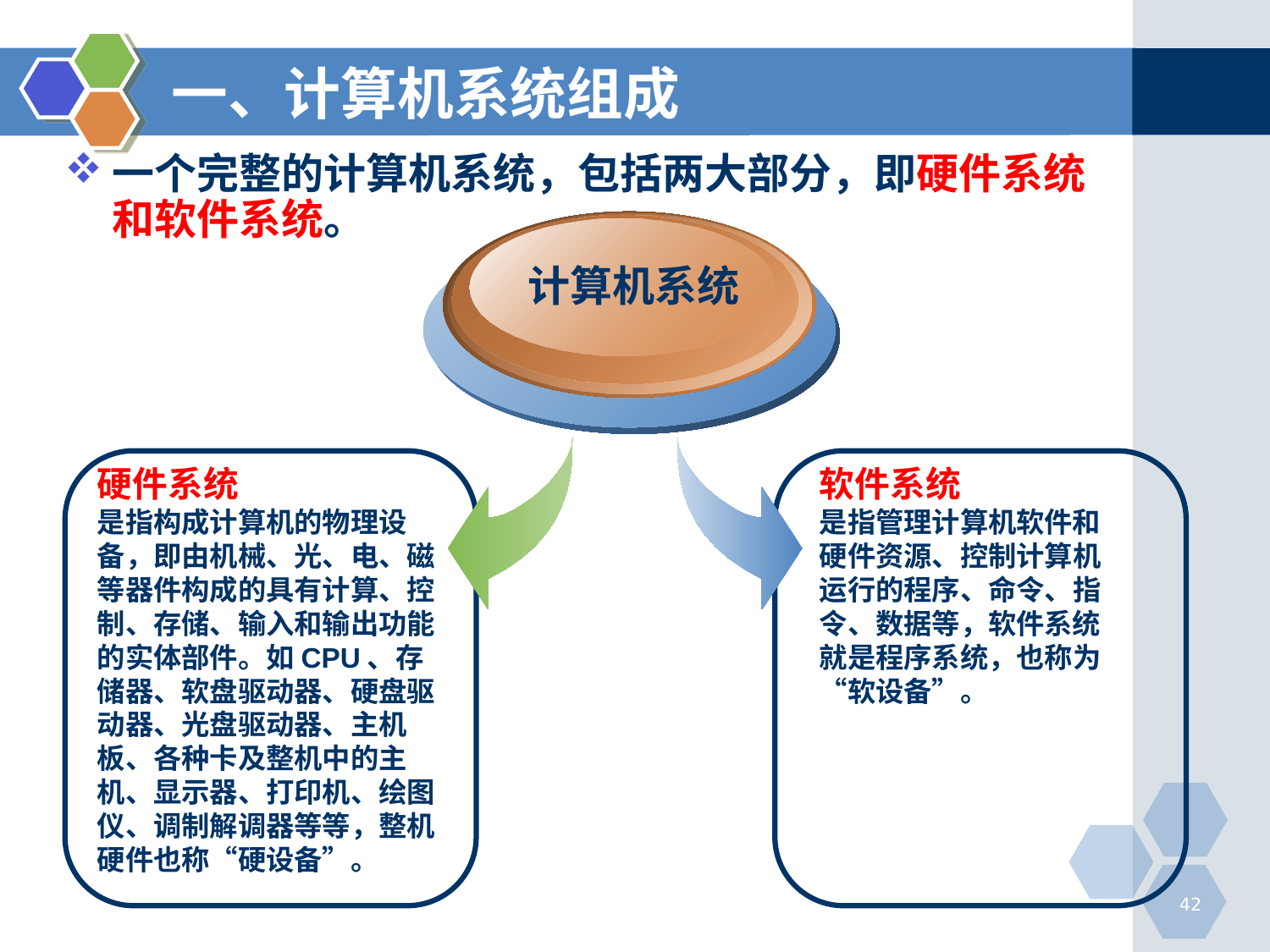

# 一、计算机系统组成
一个完整的计算机系统，包括两大部分，即硬件系统和软件系统。

计算机系统

硬件系统
是指构成计算机的物理设备，即由机械、光、电、磁等器件构成的具有计算、控制、存储、输入和输出功能的实体部件。如CPU、存储器、软盘驱动器、硬盘驱动器、光盘驱动器、主机板、各种卡及整机中的主机、显示器、打印机、绘图仪、调制解调器等等，整机硬件也称“硬设备”。
软件系统
是指管理计算机软件和硬件资源、控制计算机运行的程序、命令、指令、数据等，软件系统就是程序系统，也称为“软设备”。
42